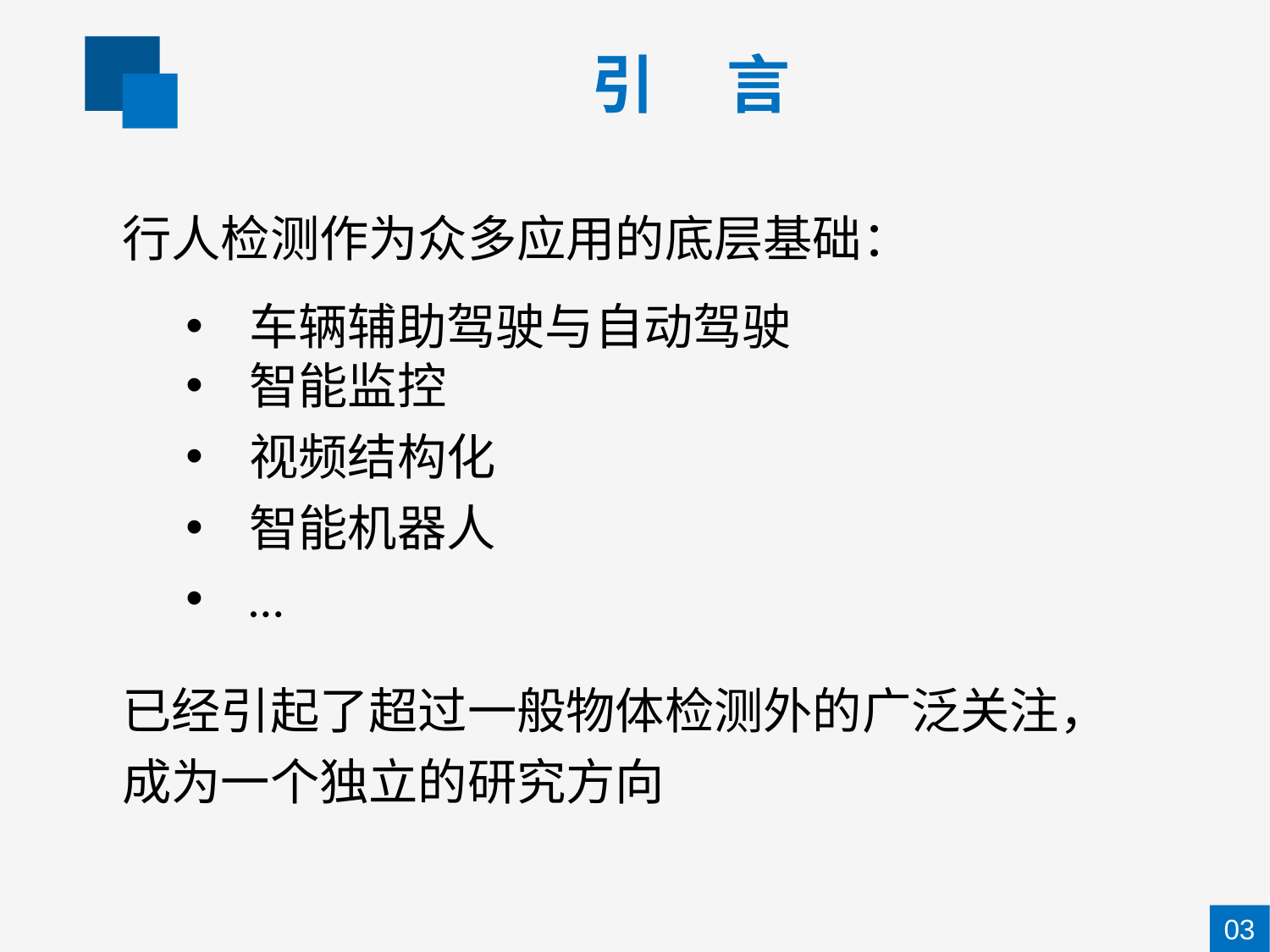

引     言
行人检测作为众多应用的底层基础：

车辆辅助驾驶与自动驾驶
智能监控
视频结构化
智能机器人
…

已经引起了超过一般物体检测外的广泛关注，成为一个独立的研究方向

03